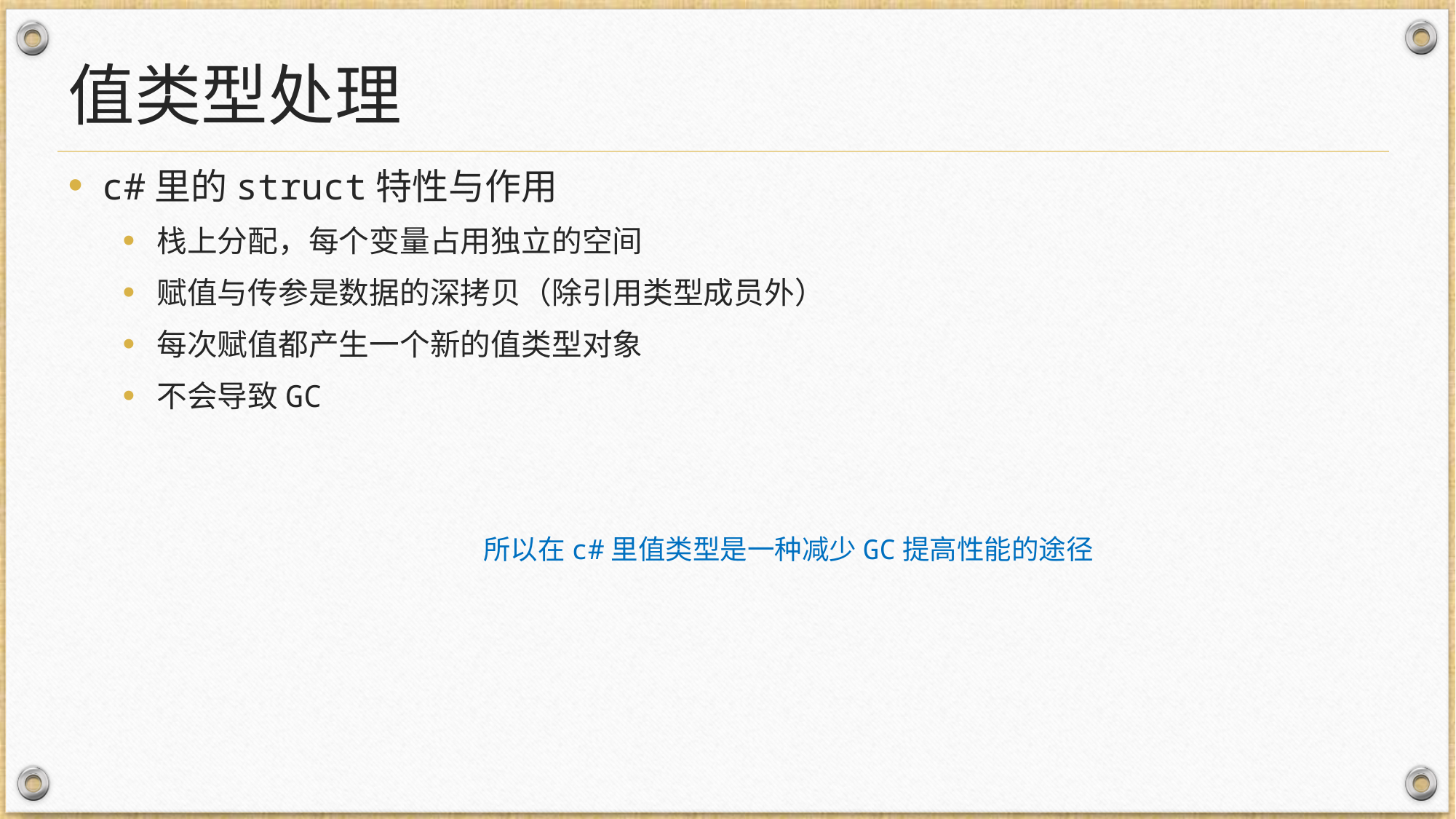

# 值类型处理
c#里的struct特性与作用
栈上分配，每个变量占用独立的空间
赋值与传参是数据的深拷贝（除引用类型成员外）
每次赋值都产生一个新的值类型对象
不会导致GC

所以在c#里值类型是一种减少GC提高性能的途径